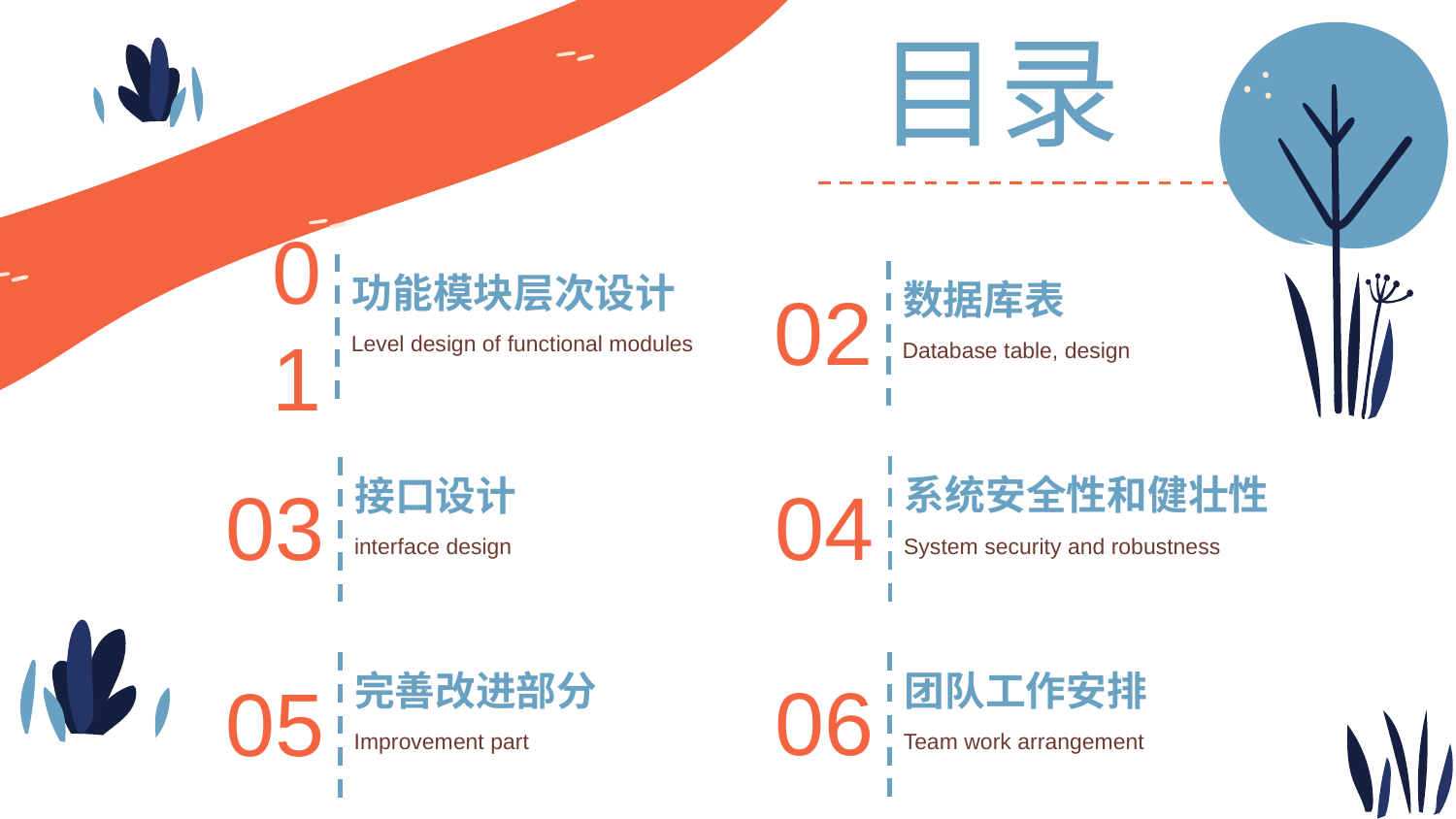

# 目录

功能模块层次设计
01
Level design of functional modules
数据库表
02
Database table, design
系统安全性和健壮性
04
System security and robustness
接口设计
03
interface design

团队工作安排
06
Team work arrangement
完善改进部分
05
Improvement part